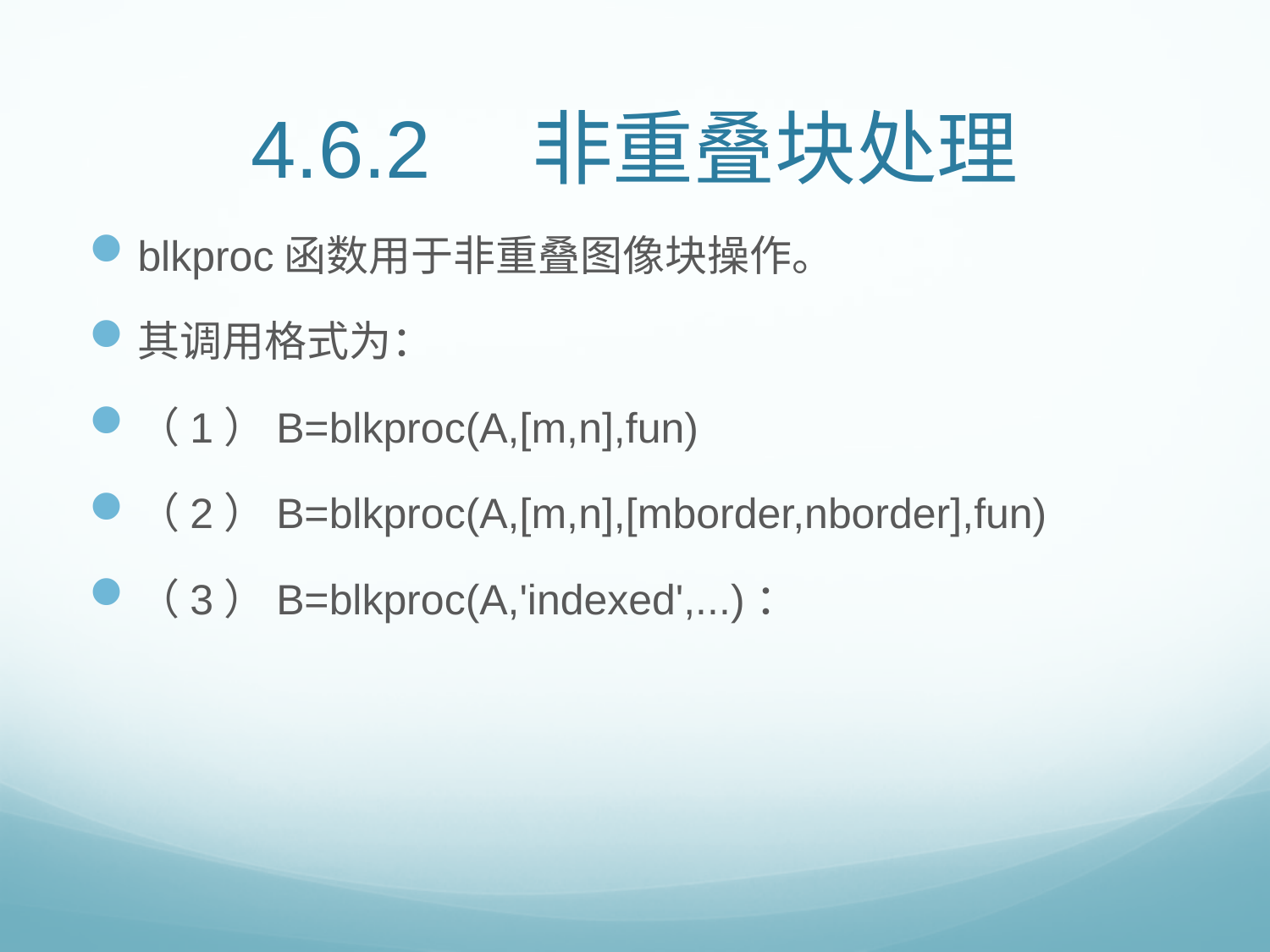

# 4.6.2　非重叠块处理
blkproc函数用于非重叠图像块操作。
其调用格式为：
（1）B=blkproc(A,[m,n],fun)
（2）B=blkproc(A,[m,n],[mborder,nborder],fun)
（3）B=blkproc(A,'indexed',...)：